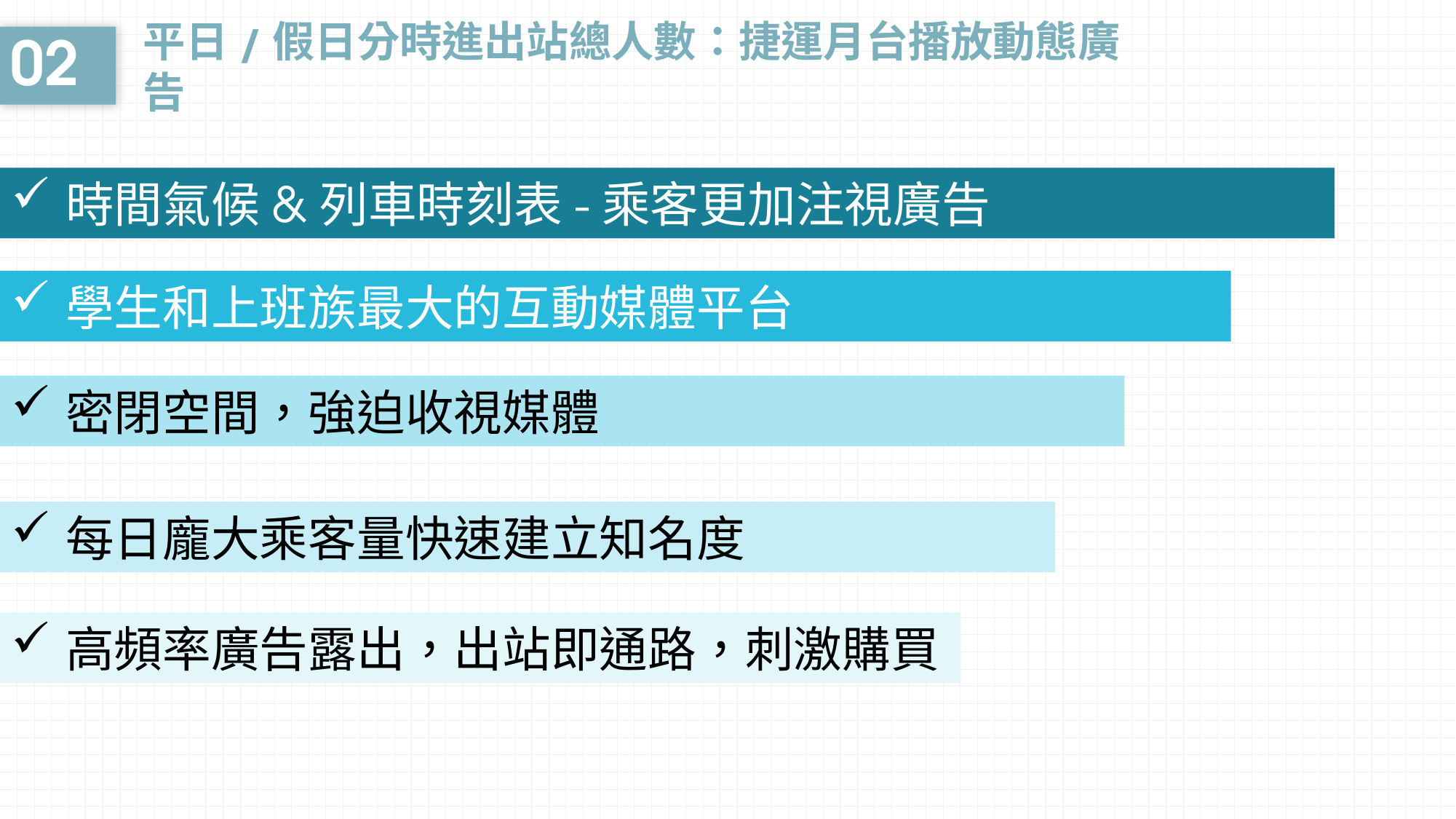

02
平日/假日分時進出站總人數：捷運月台播放動態廣告
時間氣候&列車時刻表-乘客更加注視廣告
學生和上班族最大的互動媒體平台
密閉空間，強迫收視媒體
每日龐大乘客量快速建立知名度
高頻率廣告露出，出站即通路，刺激購買